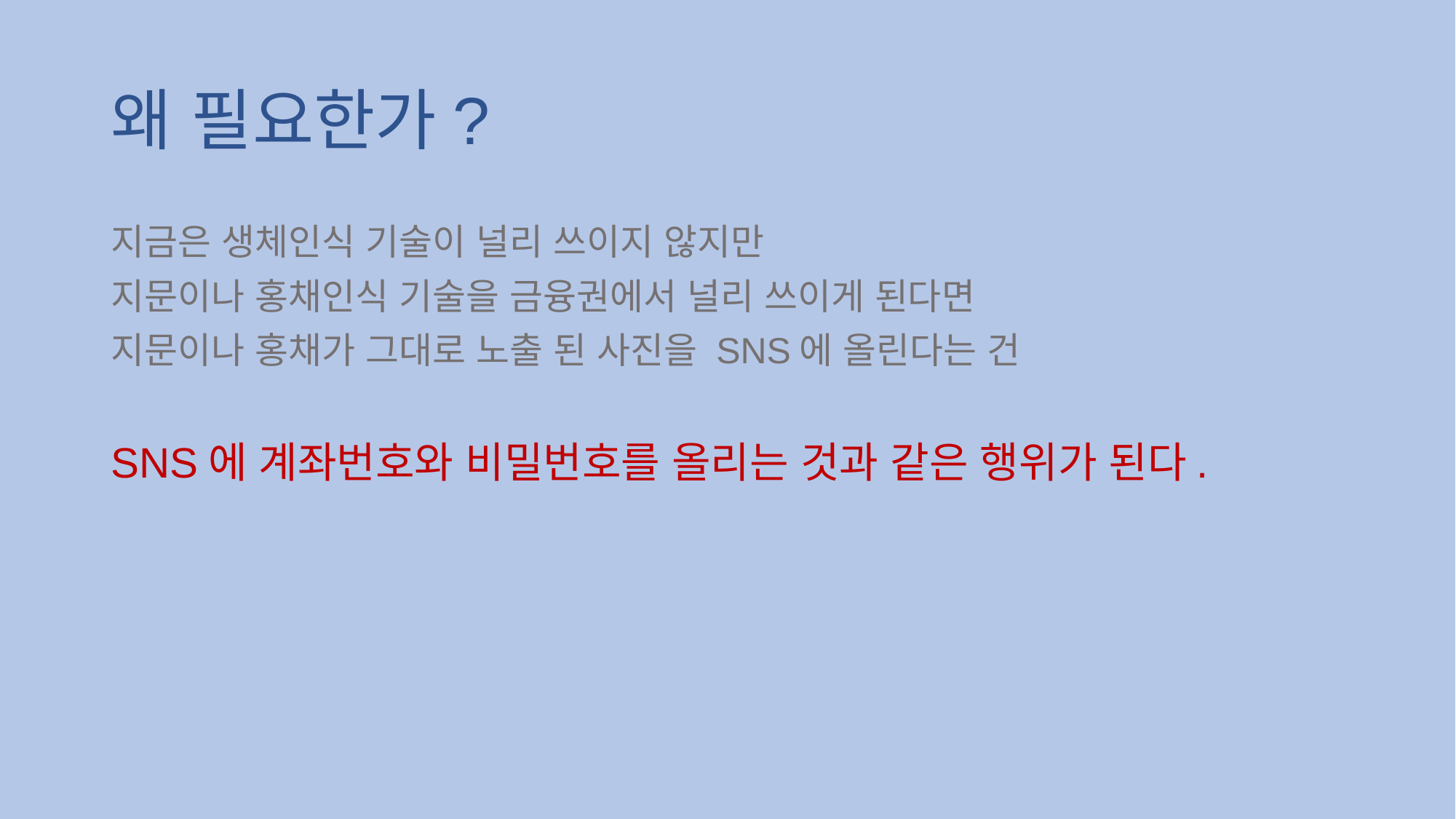

# 왜 필요한가?
지금은 생체인식 기술이 널리 쓰이지 않지만
지문이나 홍채인식 기술을 금융권에서 널리 쓰이게 된다면
지문이나 홍채가 그대로 노출 된 사진을 SNS에 올린다는 건

SNS에 계좌번호와 비밀번호를 올리는 것과 같은 행위가 된다.